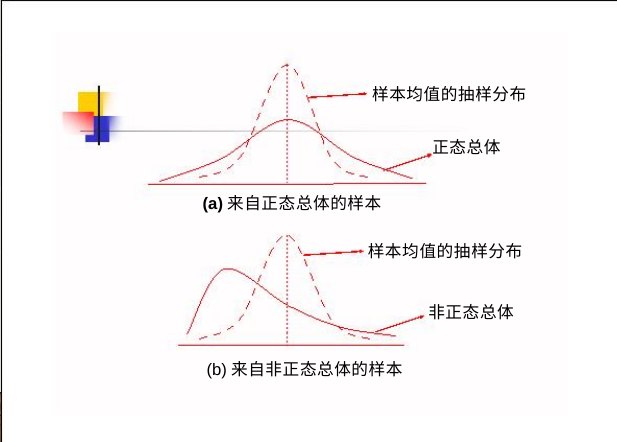

样本均值的抽样分布
正态总体
(a)来自正态总体的样本
样本均值的抽样分布
非正态总体
(b)来自非正态总体的样本